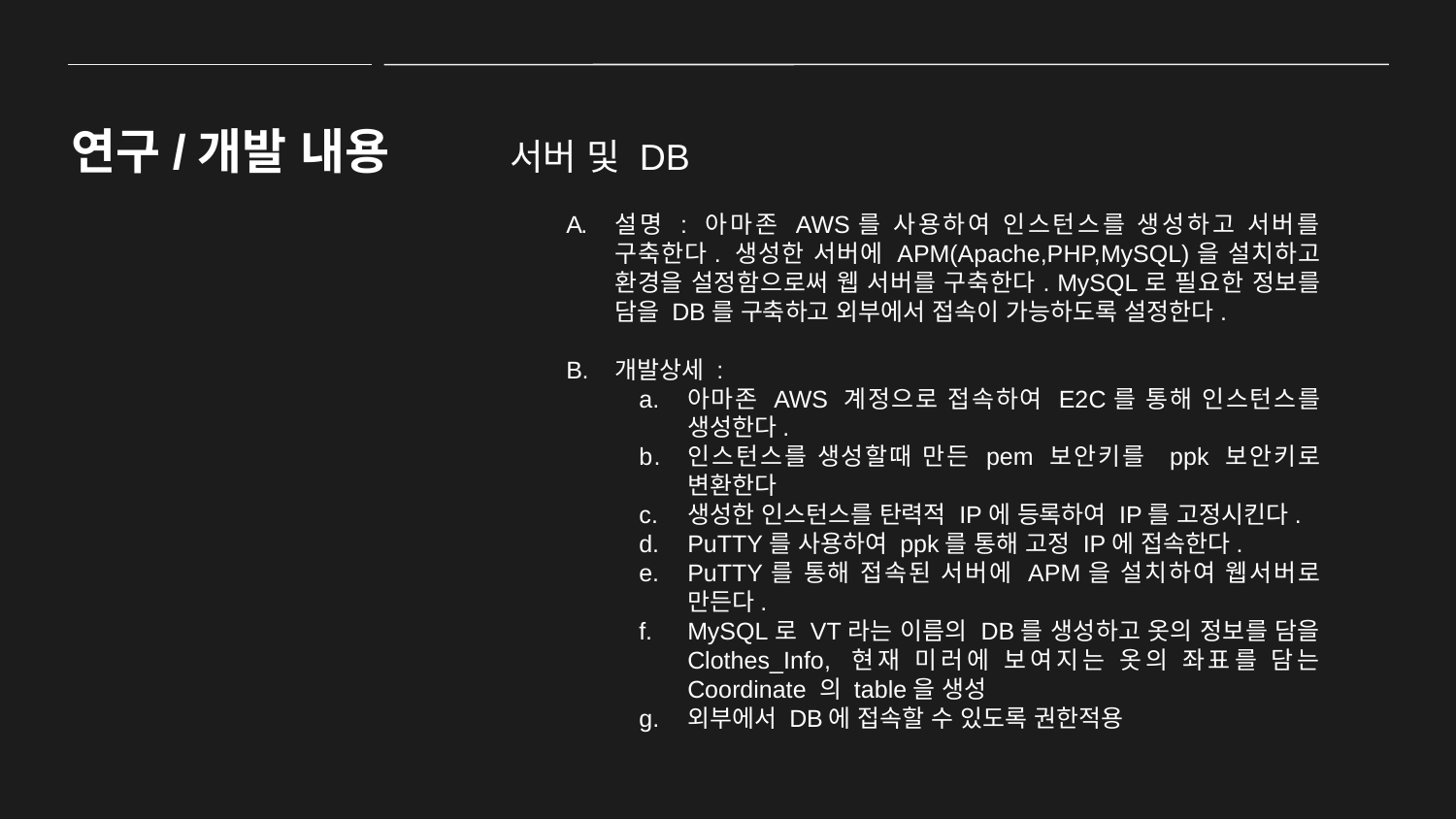

연구/개발 내용
서버 및 DB
설명 : 아마존 AWS를 사용하여 인스턴스를 생성하고 서버를 구축한다. 생성한 서버에 APM(Apache,PHP,MySQL)을 설치하고 환경을 설정함으로써 웹 서버를 구축한다. MySQL로 필요한 정보를 담을 DB를 구축하고 외부에서 접속이 가능하도록 설정한다.

개발상세 :
아마존 AWS 계정으로 접속하여 E2C를 통해 인스턴스를 생성한다.
인스턴스를 생성할때 만든 pem 보안키를  ppk 보안키로 변환한다
생성한 인스턴스를 탄력적 IP에 등록하여 IP를 고정시킨다.
PuTTY를 사용하여 ppk를 통해 고정 IP에 접속한다.
PuTTY를 통해 접속된 서버에 APM을 설치하여 웹서버로 만든다.
MySQL로 VT라는 이름의 DB를 생성하고 옷의 정보를 담을 Clothes_Info, 현재 미러에 보여지는 옷의 좌표를 담는 Coordinate 의 table을 생성
외부에서 DB에 접속할 수 있도록 권한적용